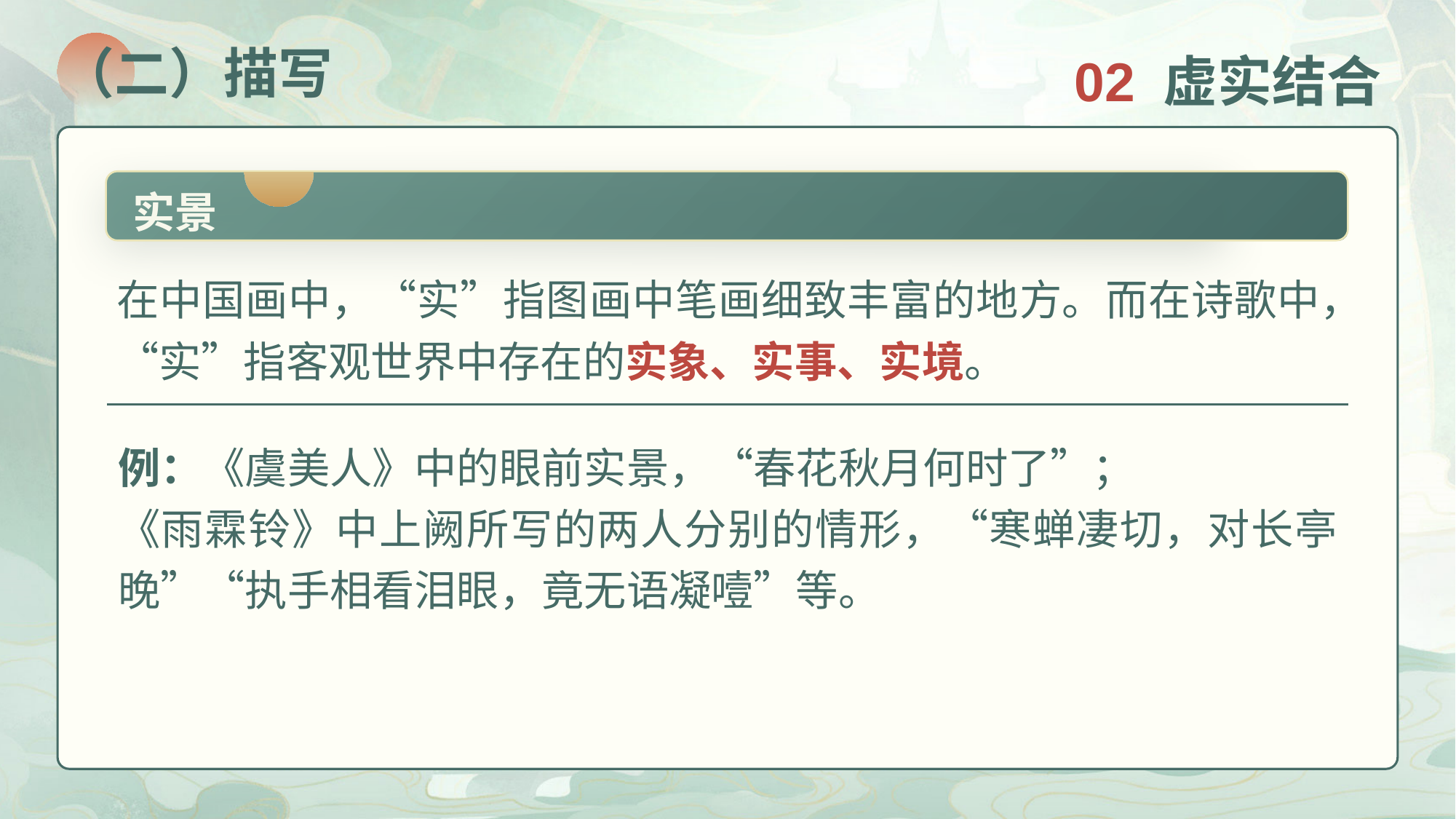

02 虚实结合

（二）描写

实景

在中国画中，“实”指图画中笔画细致丰富的地方。而在诗歌中，“实”指客观世界中存在的实象、实事、实境。
例：《虞美人》中的眼前实景，“春花秋月何时了”；
《雨霖铃》中上阙所写的两人分别的情形，“寒蝉凄切，对长亭晚”“执手相看泪眼，竟无语凝噎”等。